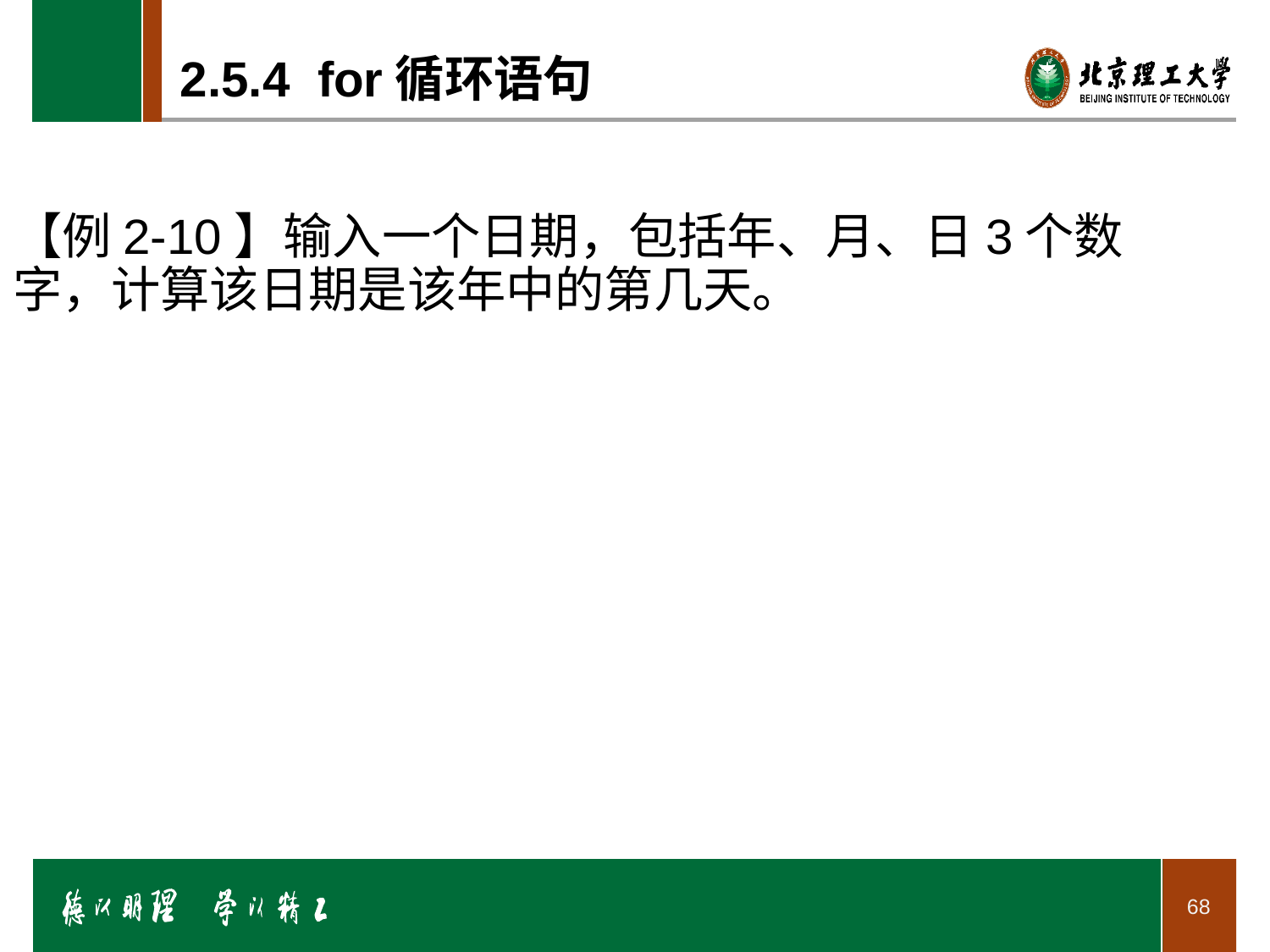

# 2.5.4  for循环语句
【例2-10】输入一个日期，包括年、月、日3个数字，计算该日期是该年中的第几天。